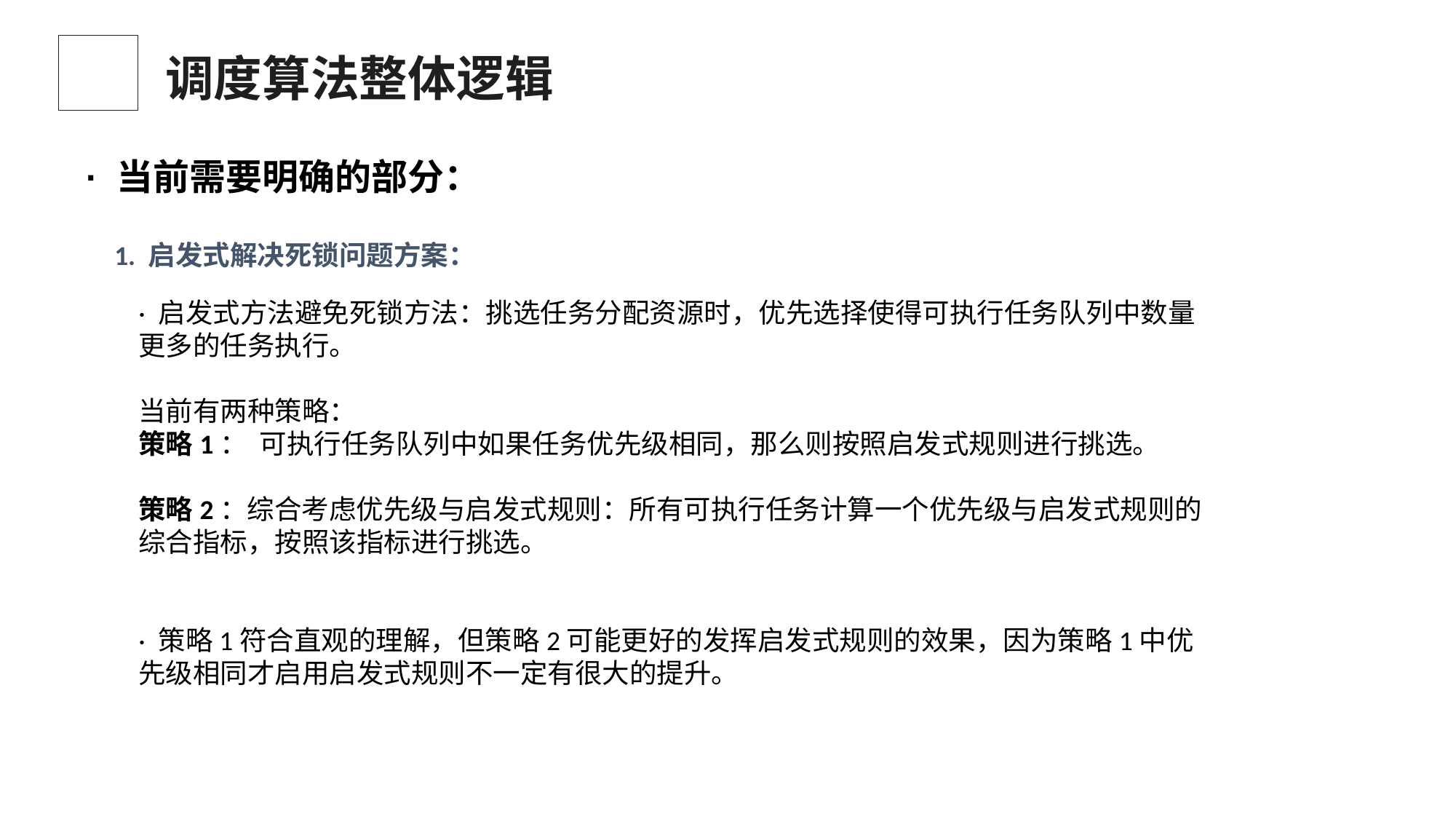

调度算法整体逻辑

· 当前需要明确的部分：
1. 启发式解决死锁问题方案：
· 启发式方法避免死锁方法：挑选任务分配资源时，优先选择使得可执行任务队列中数量更多的任务执行。

当前有两种策略：
策略1：  可执行任务队列中如果任务优先级相同，那么则按照启发式规则进行挑选。

策略2：综合考虑优先级与启发式规则：所有可执行任务计算一个优先级与启发式规则的综合指标，按照该指标进行挑选。

· 策略1符合直观的理解，但策略2可能更好的发挥启发式规则的效果，因为策略1中优先级相同才启用启发式规则不一定有很大的提升。